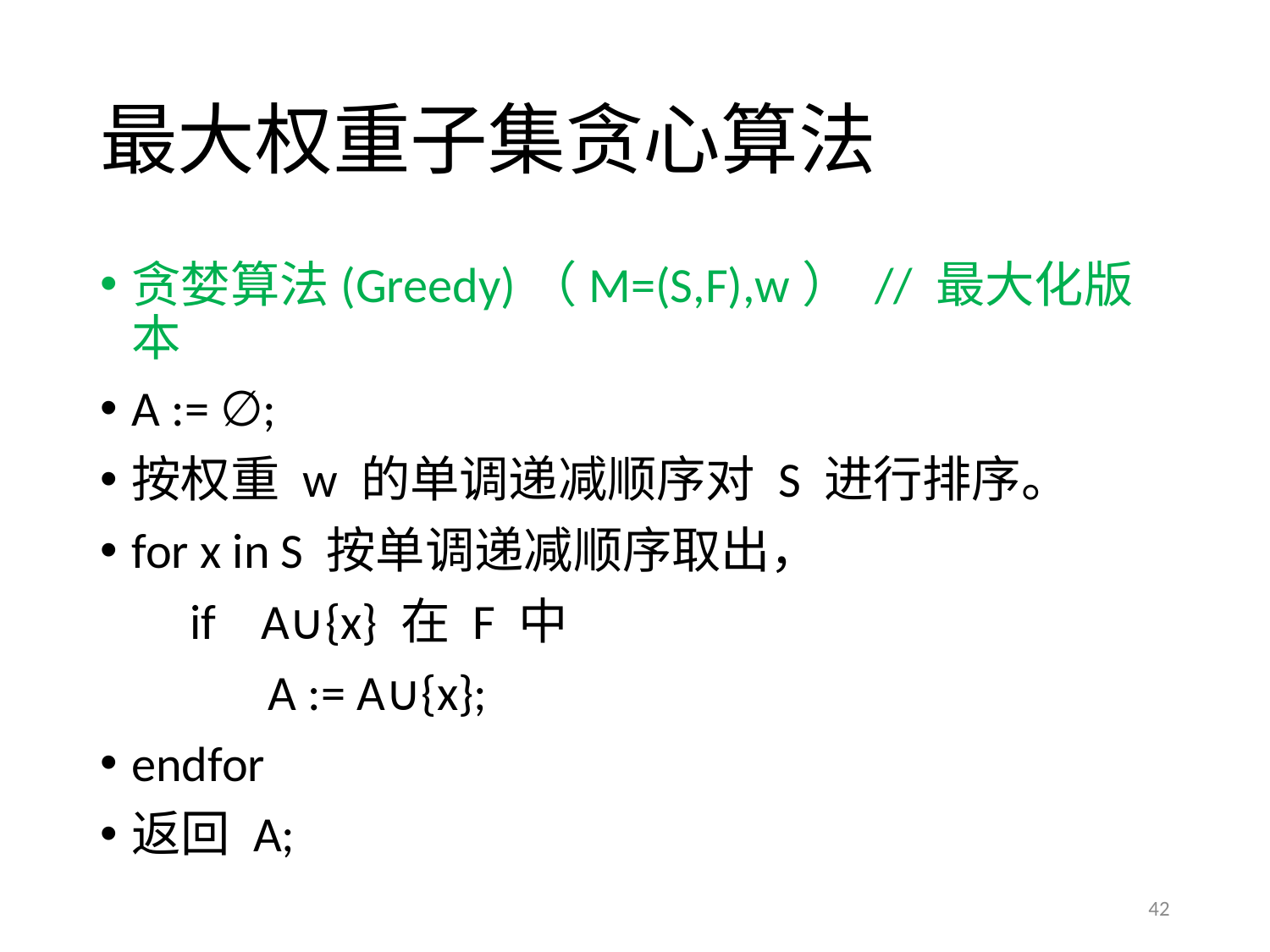

# 最大权重子集贪心算法
贪婪算法(Greedy)（M=(S,F),w） // 最大化版本
A := ∅;
按权重 w 的单调递减顺序对 S 进行排序。
for x in S 按单调递减顺序取出，
        if    A∪{x} 在 F 中
               A := A∪{x};
endfor
返回 A;
42